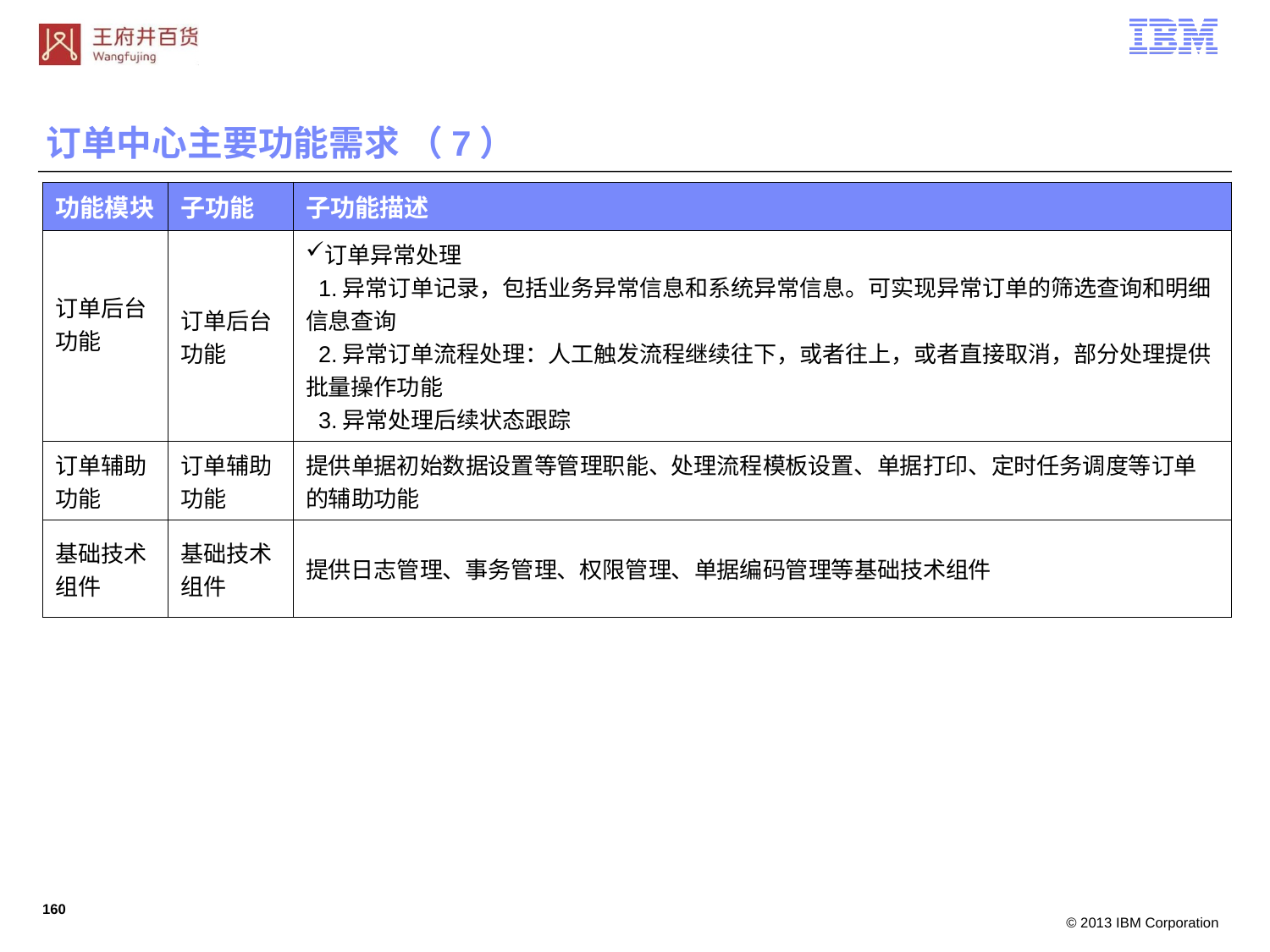

订单中心主要功能需求 （7）
| 功能模块 | 子功能 | 子功能描述 |
| --- | --- | --- |
| 订单后台功能 | 订单后台功能 | 订单异常处理 1.异常订单记录，包括业务异常信息和系统异常信息。可实现异常订单的筛选查询和明细信息查询 2.异常订单流程处理：人工触发流程继续往下，或者往上，或者直接取消，部分处理提供批量操作功能 3.异常处理后续状态跟踪 |
| 订单辅助功能 | 订单辅助功能 | 提供单据初始数据设置等管理职能、处理流程模板设置、单据打印、定时任务调度等订单的辅助功能 |
| 基础技术组件 | 基础技术组件 | 提供日志管理、事务管理、权限管理、单据编码管理等基础技术组件 |
160